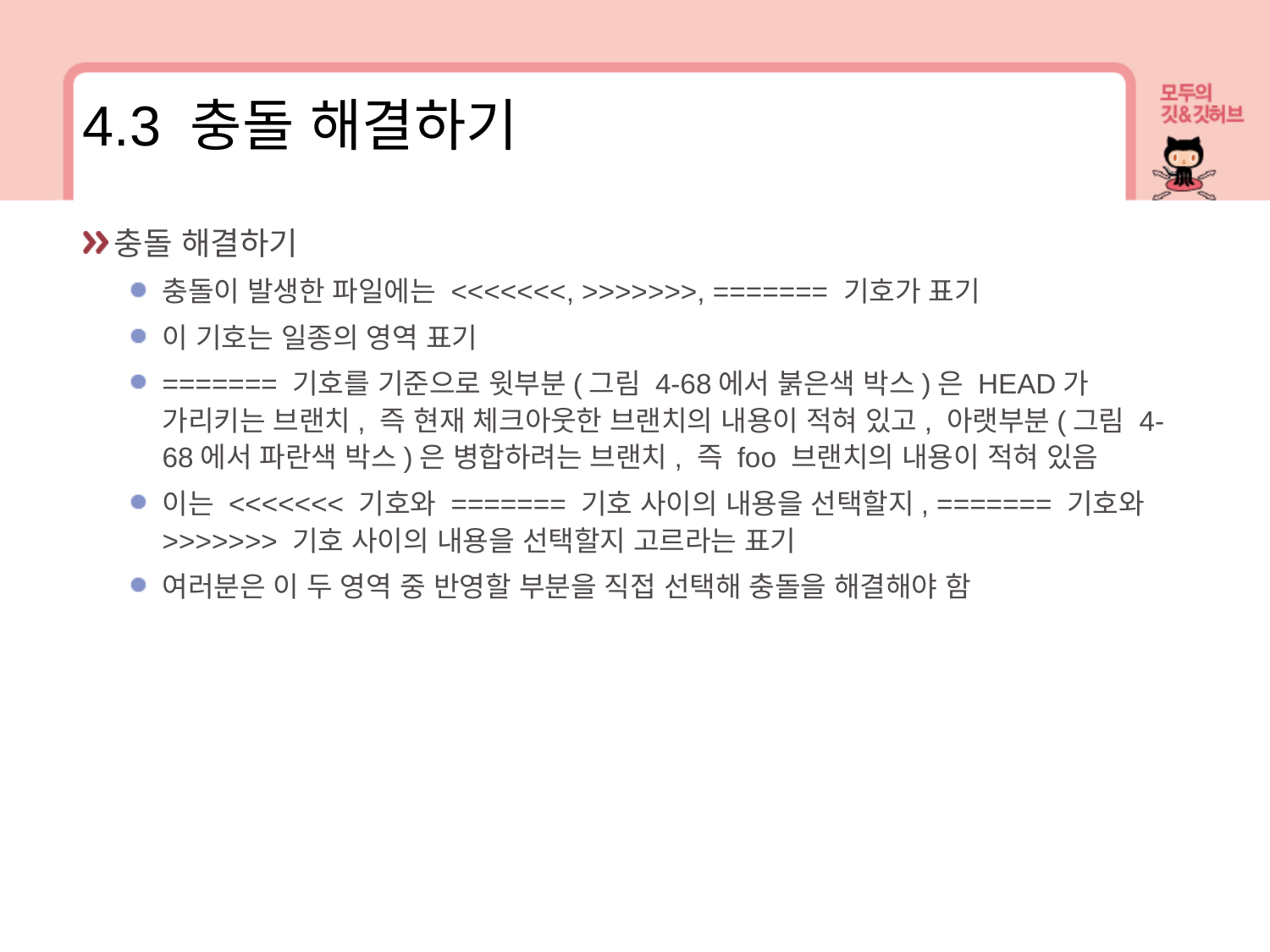

4.3 충돌 해결하기
충돌 해결하기
충돌이 발생한 파일에는 <<<<<<<, >>>>>>>, ======= 기호가 표기
이 기호는 일종의 영역 표기
======= 기호를 기준으로 윗부분(그림 4-68에서 붉은색 박스)은 HEAD가 가리키는 브랜치, 즉 현재 체크아웃한 브랜치의 내용이 적혀 있고, 아랫부분(그림 4-68에서 파란색 박스)은 병합하려는 브랜치, 즉 foo 브랜치의 내용이 적혀 있음
이는 <<<<<<< 기호와 ======= 기호 사이의 내용을 선택할지, ======= 기호와 >>>>>>> 기호 사이의 내용을 선택할지 고르라는 표기
여러분은 이 두 영역 중 반영할 부분을 직접 선택해 충돌을 해결해야 함